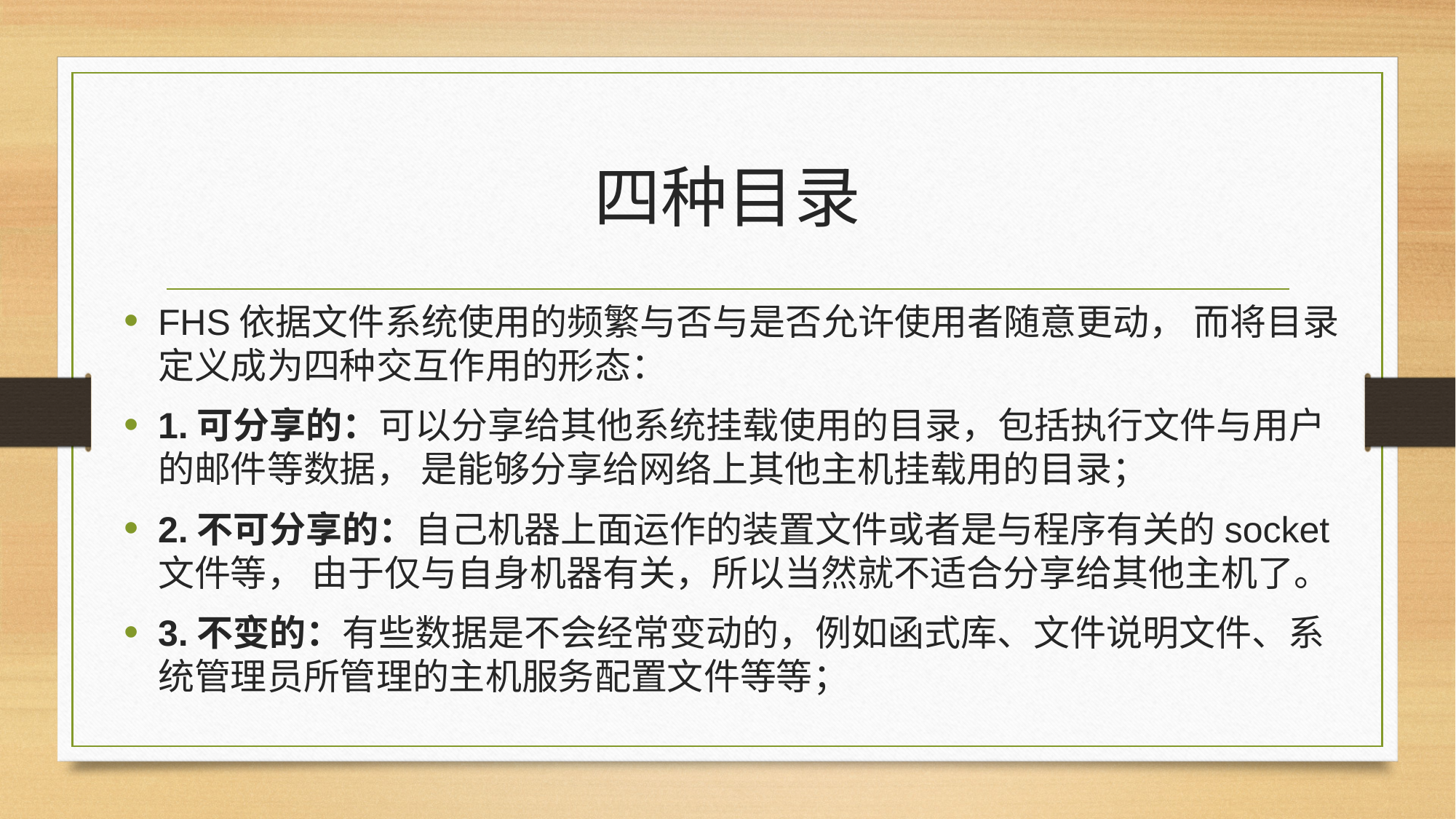

# 四种目录
FHS依据文件系统使用的频繁与否与是否允许使用者随意更动， 而将目录定义成为四种交互作用的形态：
1.可分享的：可以分享给其他系统挂载使用的目录，包括执行文件与用户的邮件等数据， 是能够分享给网络上其他主机挂载用的目录；
2.不可分享的：自己机器上面运作的装置文件或者是与程序有关的socket文件等， 由于仅与自身机器有关，所以当然就不适合分享给其他主机了。
3.不变的：有些数据是不会经常变动的，例如函式库、文件说明文件、系统管理员所管理的主机服务配置文件等等；